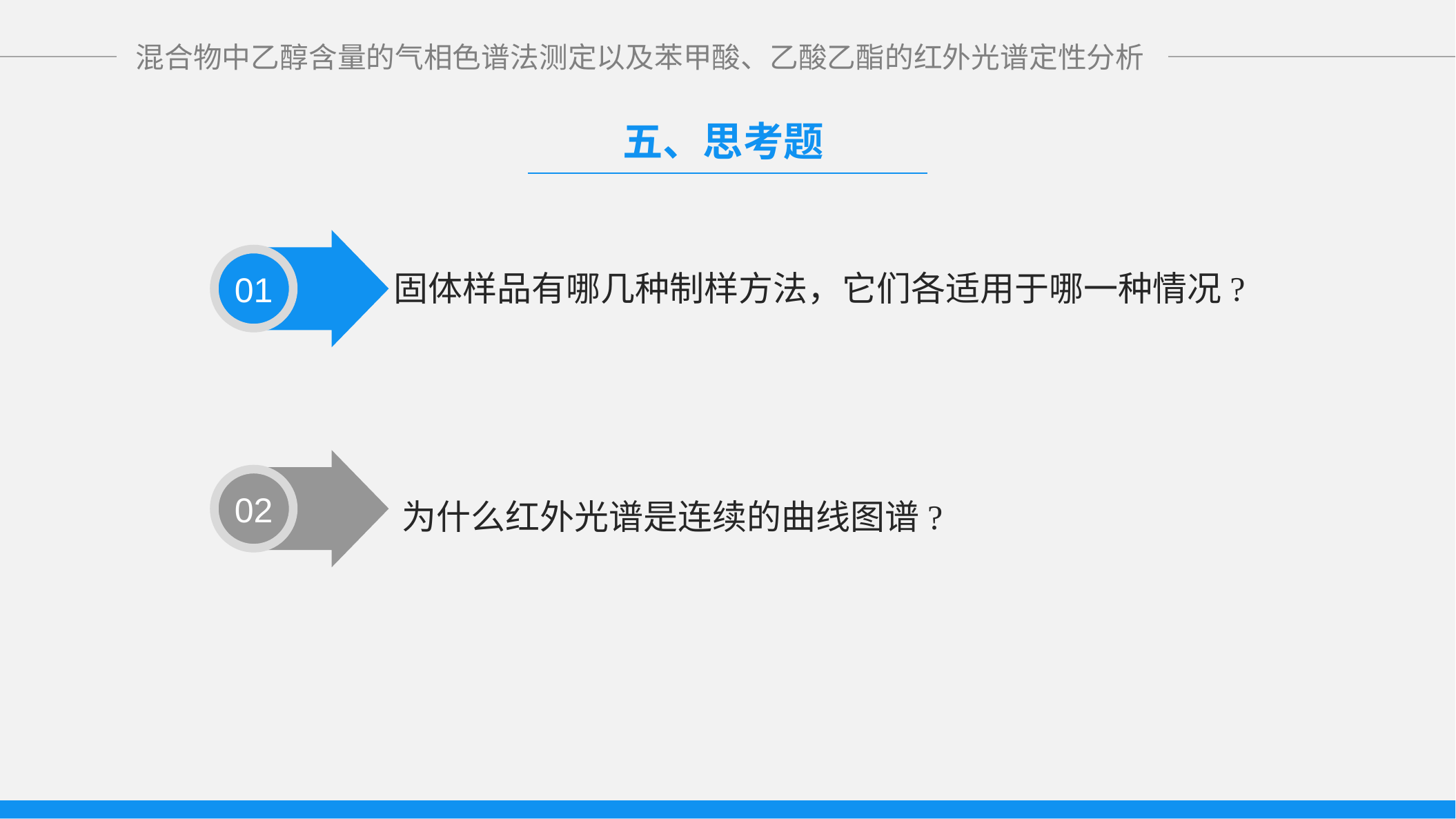

五、思考题

01
固体样品有哪几种制样方法，它们各适用于哪一种情况?

02
为什么红外光谱是连续的曲线图谱?